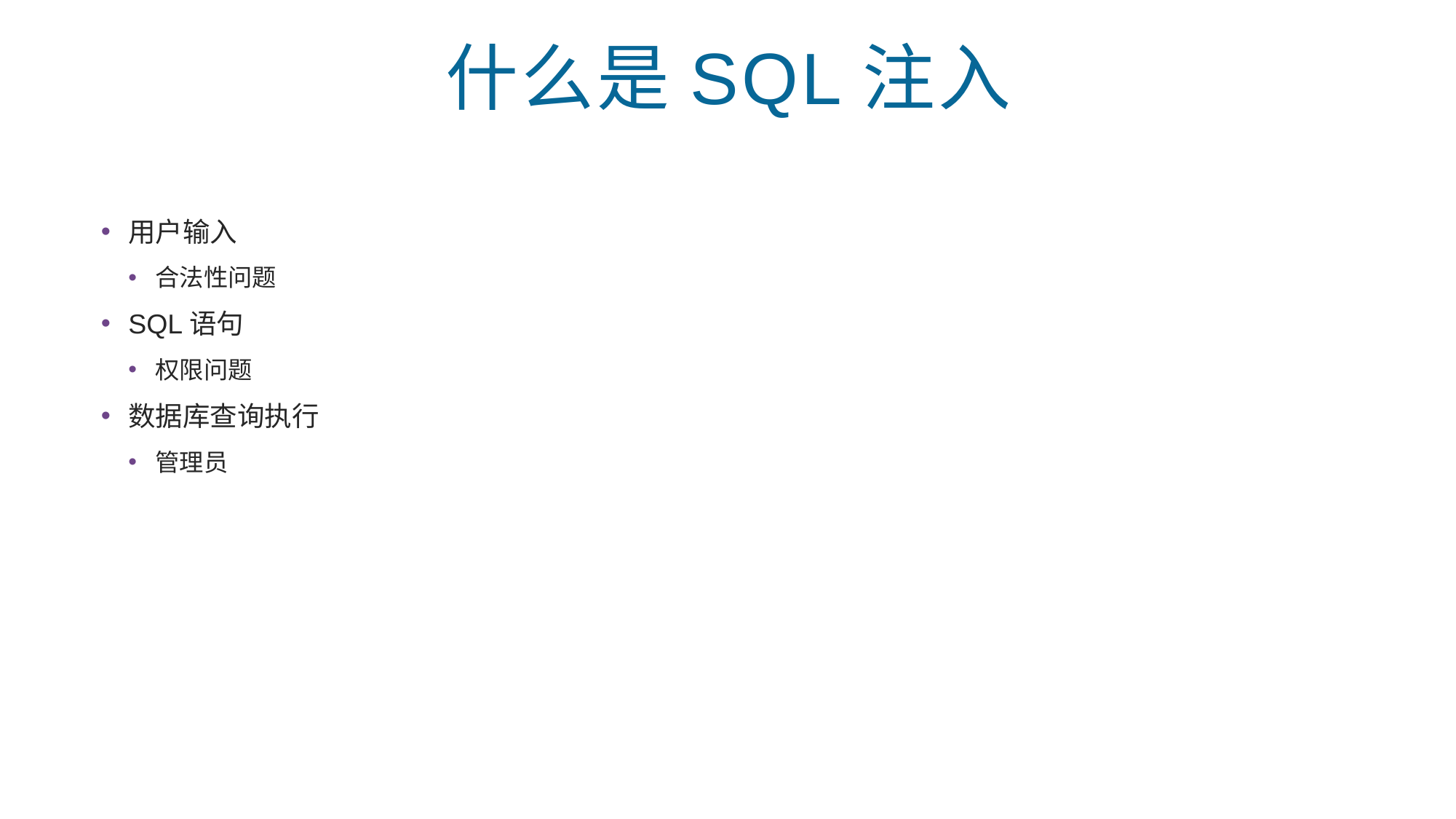

# 什么是SQL注入
用户输入
合法性问题
SQL语句
权限问题
数据库查询执行
管理员